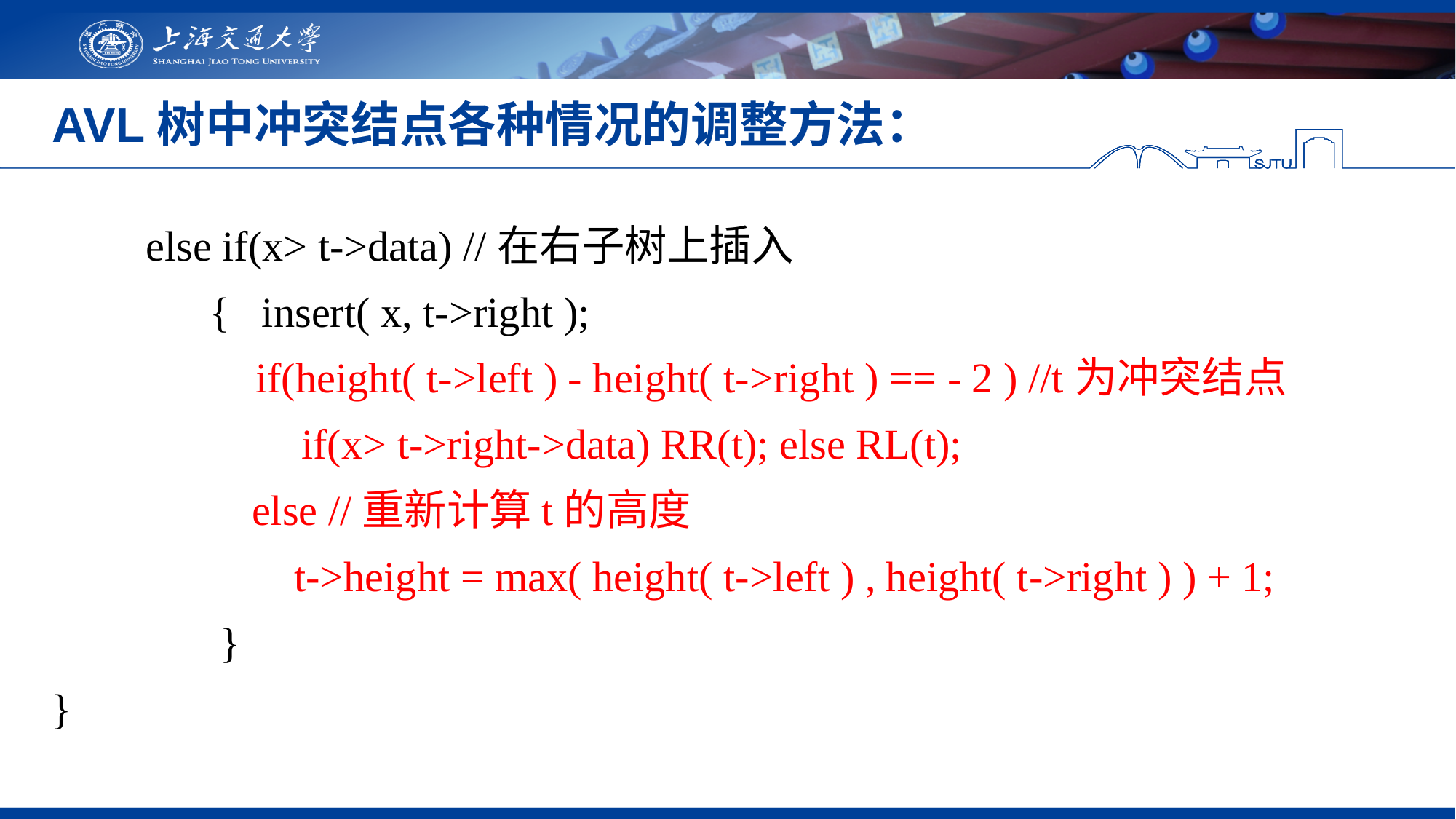

# AVL树中冲突结点各种情况的调整方法：
        else if(x> t->data) //在右子树上插入
               {   insert( x, t->right );
	         if(height( t->left ) - height( t->right ) == - 2 ) //t为冲突结点
		   if(x> t->right->data) RR(t); else RL(t);
                   else //重新计算t的高度
                       t->height = max( height( t->left ) , height( t->right ) ) + 1;
                }
}